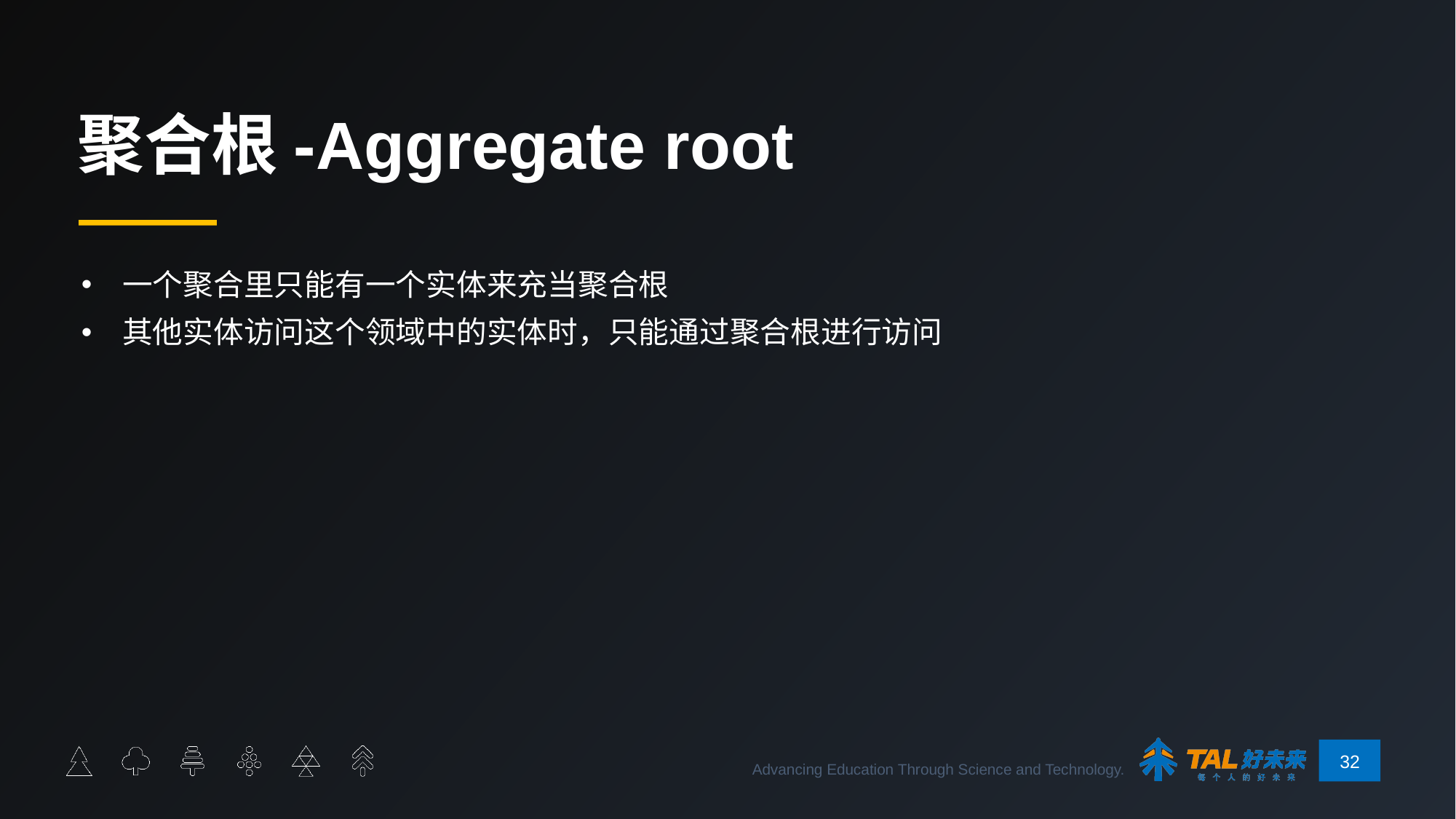

# 聚合根-Aggregate root

一个聚合里只能有一个实体来充当聚合根
其他实体访问这个领域中的实体时，只能通过聚合根进行访问
32